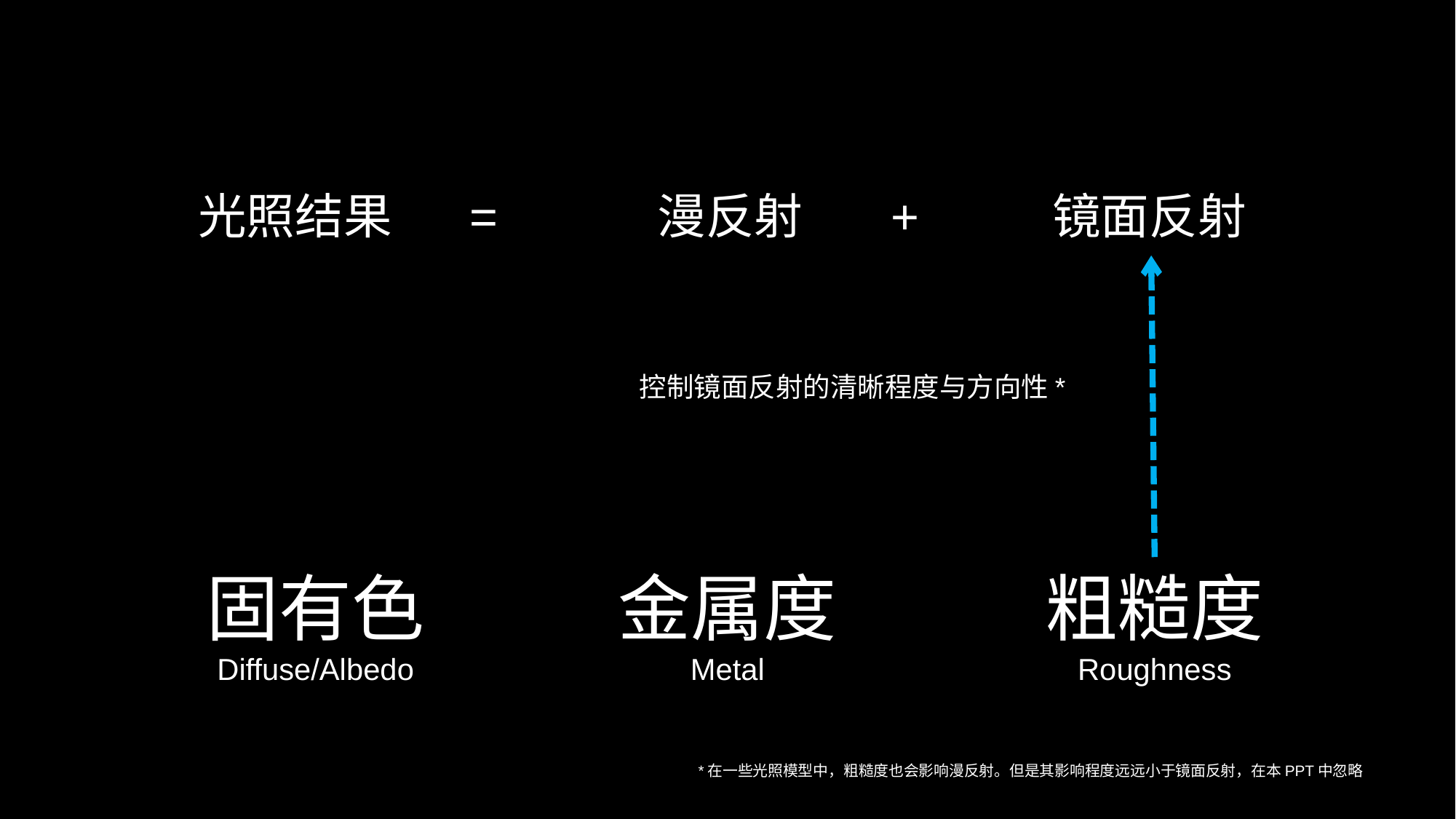

光照结果      =           漫反射       +         镜面反射
控制镜面反射的清晰程度与方向性*
固有色
Diffuse/Albedo
金属度
Metal
粗糙度
Roughness
*在一些光照模型中，粗糙度也会影响漫反射。但是其影响程度远远小于镜面反射，在本PPT中忽略